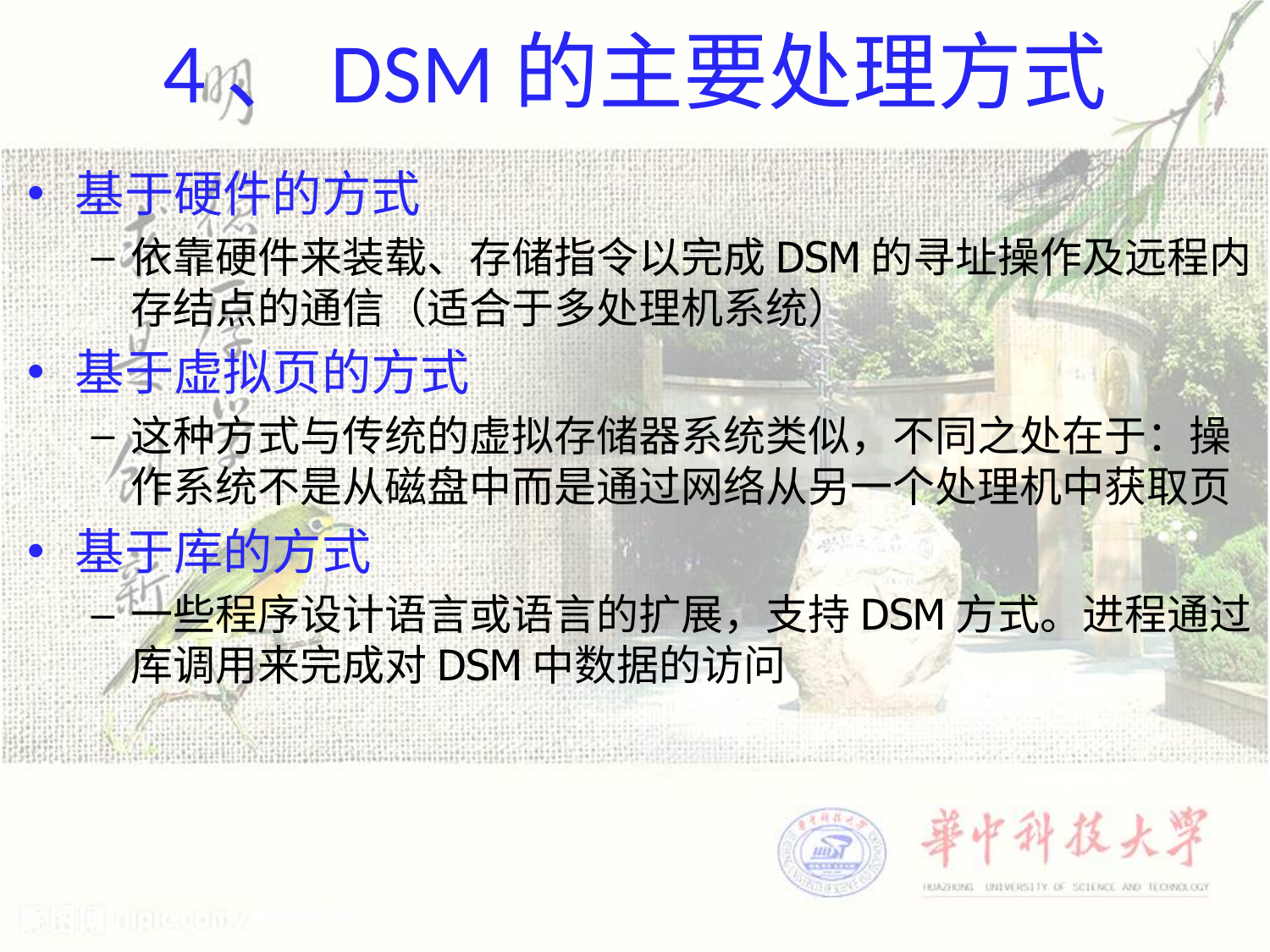

4、DSM的主要处理方式
基于硬件的方式
依靠硬件来装载、存储指令以完成DSM的寻址操作及远程内存结点的通信（适合于多处理机系统）
基于虚拟页的方式
这种方式与传统的虚拟存储器系统类似，不同之处在于：操作系统不是从磁盘中而是通过网络从另一个处理机中获取页
基于库的方式
一些程序设计语言或语言的扩展，支持DSM方式。进程通过库调用来完成对DSM中数据的访问